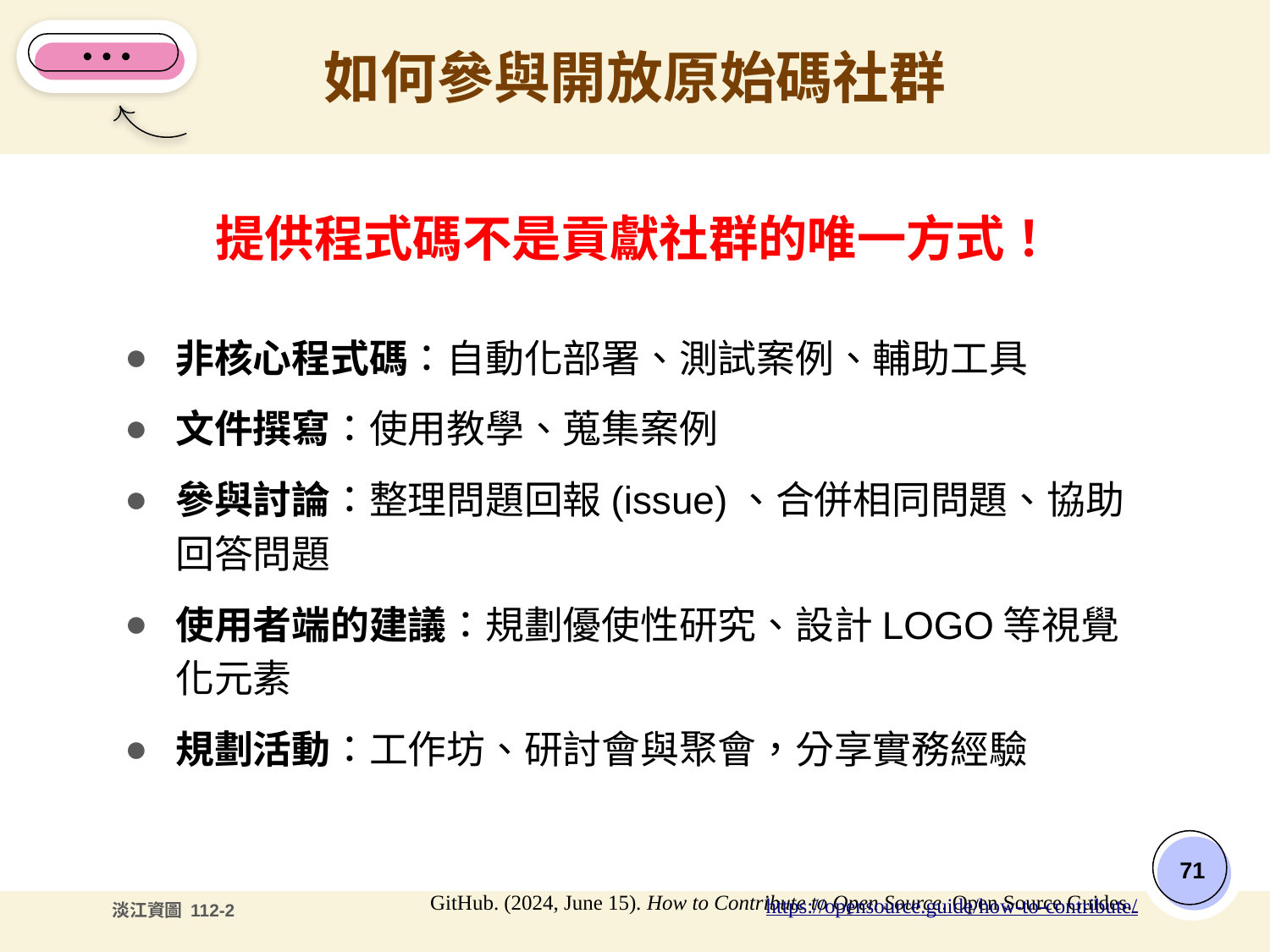

# 如何參與開放原始碼社群
提供程式碼不是貢獻社群的唯一方式！

非核心程式碼：自動化部署、測試案例、輔助工具
文件撰寫：使用教學、蒐集案例
參與討論：整理問題回報(issue)、合併相同問題、協助回答問題
使用者端的建議：規劃優使性研究、設計LOGO等視覺化元素
規劃活動：工作坊、研討會與聚會，分享實務經驗
71
GitHub. (2024, June 15). How to Contribute to Open Source. Open Source Guides. https://opensource.guide/how-to-contribute/